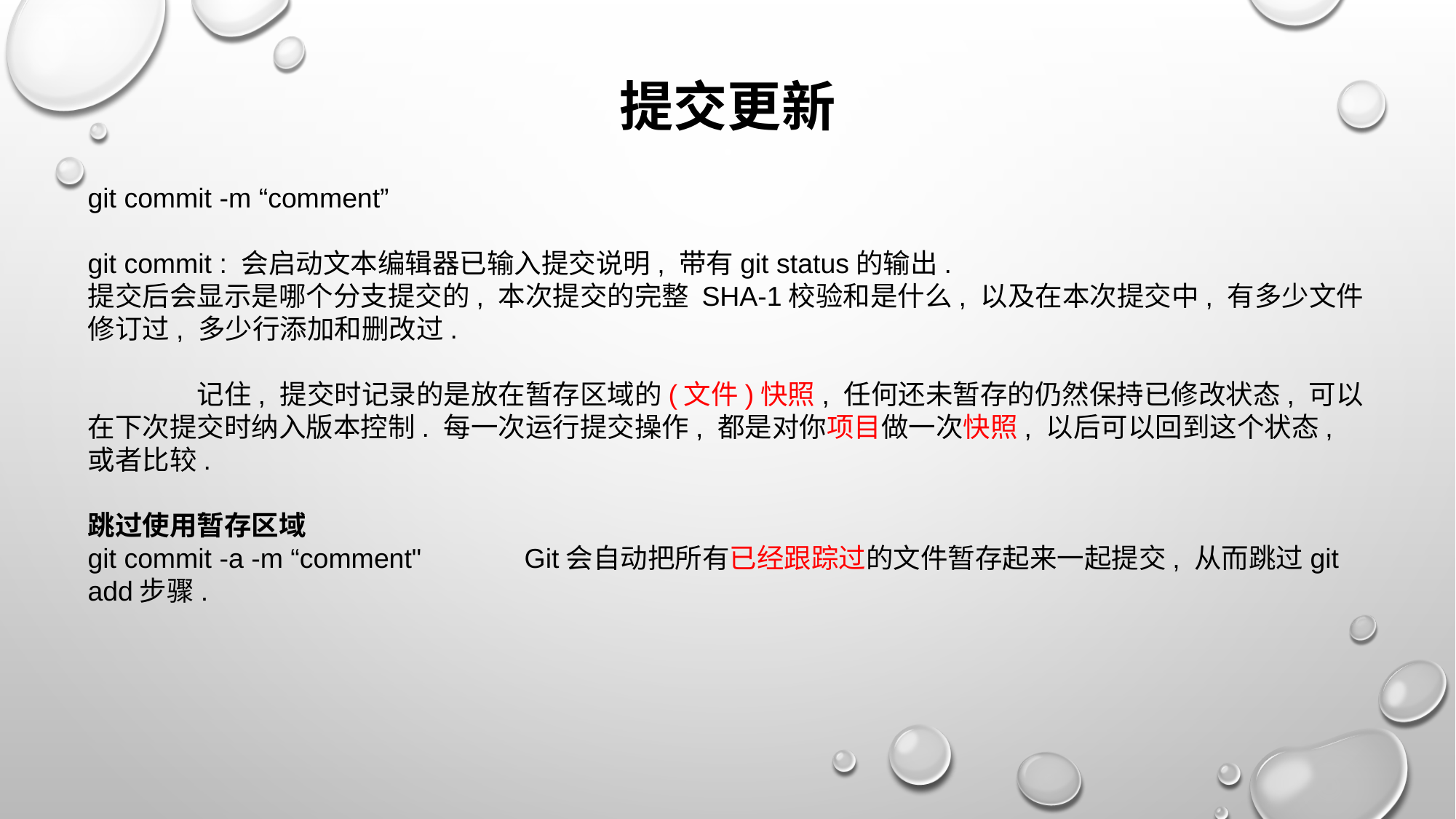

# 提交更新
git commit -m “comment”

git commit : 会启动文本编辑器已输入提交说明, 带有git status的输出.
提交后会显示是哪个分支提交的, 本次提交的完整 SHA-1校验和是什么, 以及在本次提交中, 有多少文件修订过, 多少行添加和删改过.

	记住, 提交时记录的是放在暂存区域的(文件)快照, 任何还未暂存的仍然保持已修改状态, 可以在下次提交时纳入版本控制. 每一次运行提交操作, 都是对你项目做一次快照, 以后可以回到这个状态, 或者比较.

跳过使用暂存区域
git commit -a -m “comment"	Git会自动把所有已经跟踪过的文件暂存起来一起提交, 从而跳过git add步骤.